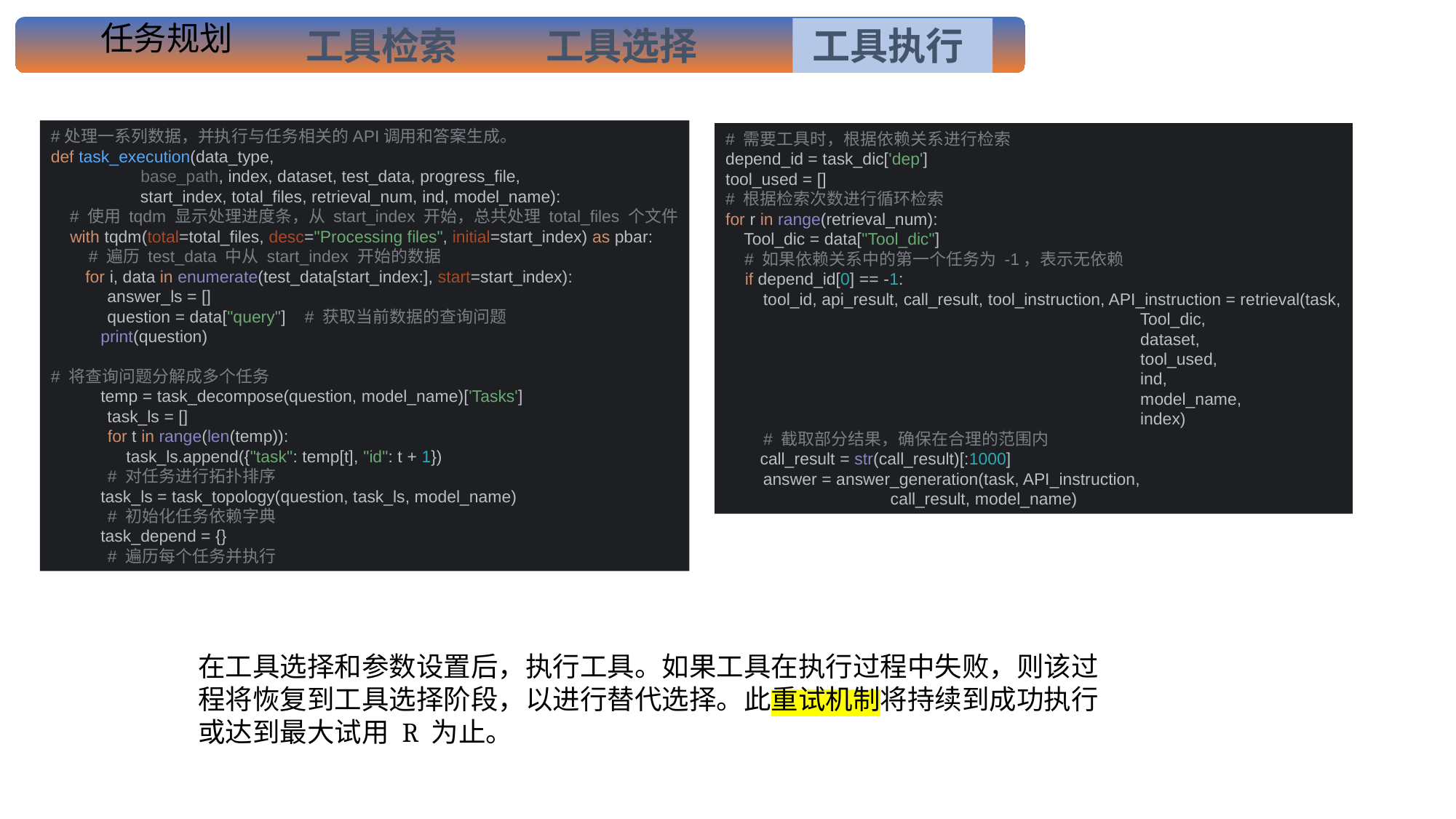

# 任务规划
工具检索
工具选择
工具执行

#处理一系列数据，并执行与任务相关的API调用和答案生成。
def task_execution(data_type,
                   base_path, index, dataset, test_data, progress_file,
                   start_index, total_files, retrieval_num, ind, model_name):
    # 使用 tqdm 显示处理进度条，从 start_index 开始，总共处理 total_files 个文件
    with tqdm(total=total_files, desc="Processing files", initial=start_index) as pbar:
        # 遍历 test_data 中从 start_index 开始的数据
        for i, data in enumerate(test_data[start_index:], start=start_index):
            answer_ls = []
            question = data["query"]    # 获取当前数据的查询问题
            print(question)
# 将查询问题分解成多个任务 temp = task_decompose(question, model_name)['Tasks'] task_ls = [] for t in range(len(temp)): task_ls.append({"task": temp[t], "id": t + 1}) # 对任务进行拓扑排序 task_ls = task_topology(question, task_ls, model_name) # 初始化任务依赖字典 task_depend = {} # 遍历每个任务并执行
# 需要工具时，根据依赖关系进行检索 depend_id = task_dic['dep'] tool_used = [] # 根据检索次数进行循环检索 for r in range(retrieval_num): Tool_dic = data["Tool_dic"] # 如果依赖关系中的第一个任务为 -1，表示无依赖 if depend_id[0] == -1: tool_id, api_result, call_result, tool_instruction, API_instruction = retrieval(task, Tool_dic, dataset, tool_used, ind, model_name, index) # 截取部分结果，确保在合理的范围内 call_result = str(call_result)[:1000] answer = answer_generation(task, API_instruction, call_result, model_name)
在工具选择和参数设置后，执行工具。如果工具在执行过程中失败，则该过程将恢复到工具选择阶段，以进行替代选择。此重试机制将持续到成功执行或达到最大试用 R 为止。